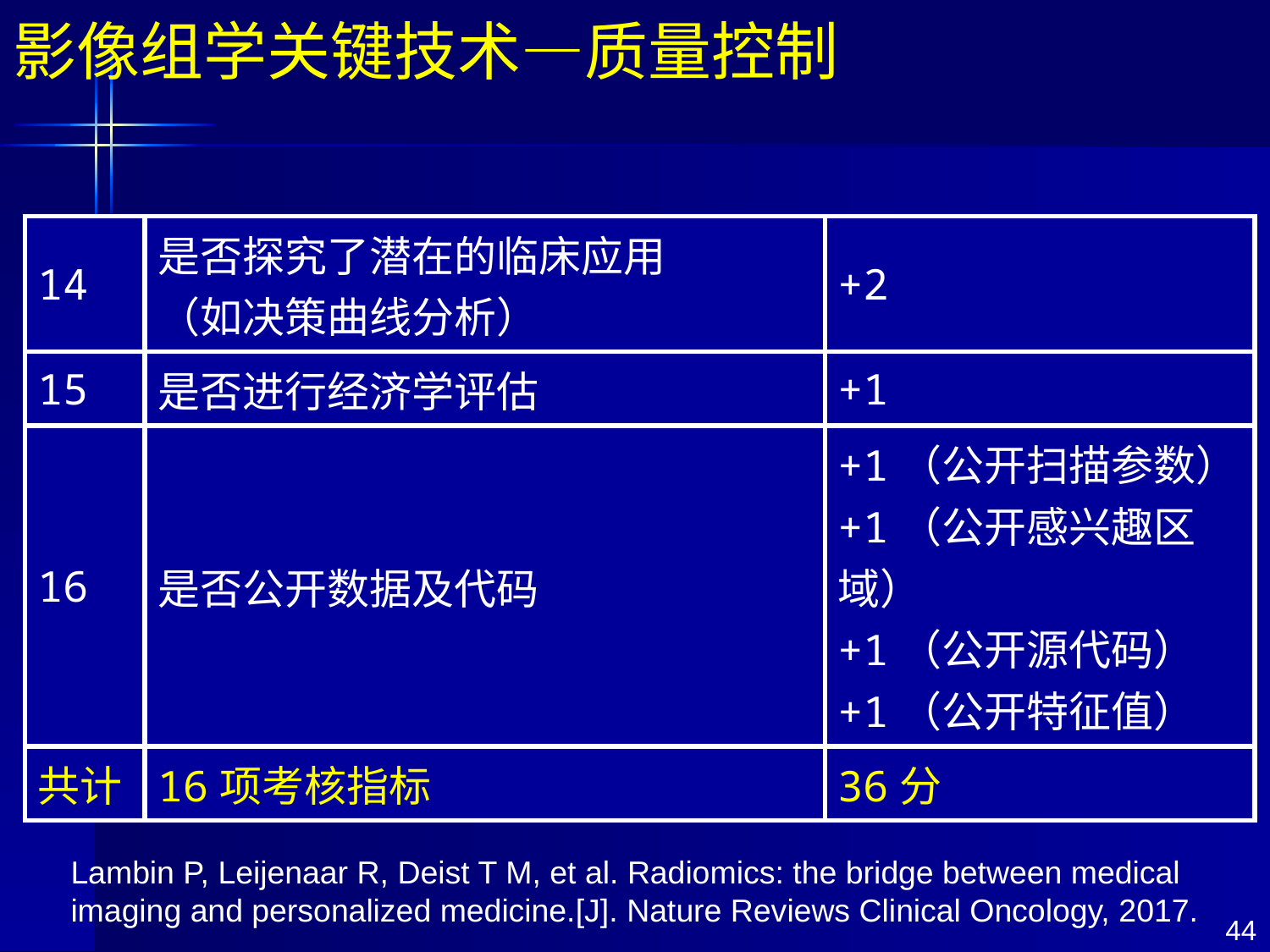

影像组学关键技术—质量控制
| 14 | 是否探究了潜在的临床应用 （如决策曲线分析） | +2 |
| --- | --- | --- |
| 15 | 是否进行经济学评估 | +1 |
| 16 | 是否公开数据及代码 | +1（公开扫描参数） +1（公开感兴趣区域） +1（公开源代码） +1（公开特征值） |
| 共计 | 16项考核指标 | 36分 |
Lambin P, Leijenaar R, Deist T M, et al. Radiomics: the bridge between medical imaging and personalized medicine.[J]. Nature Reviews Clinical Oncology, 2017.